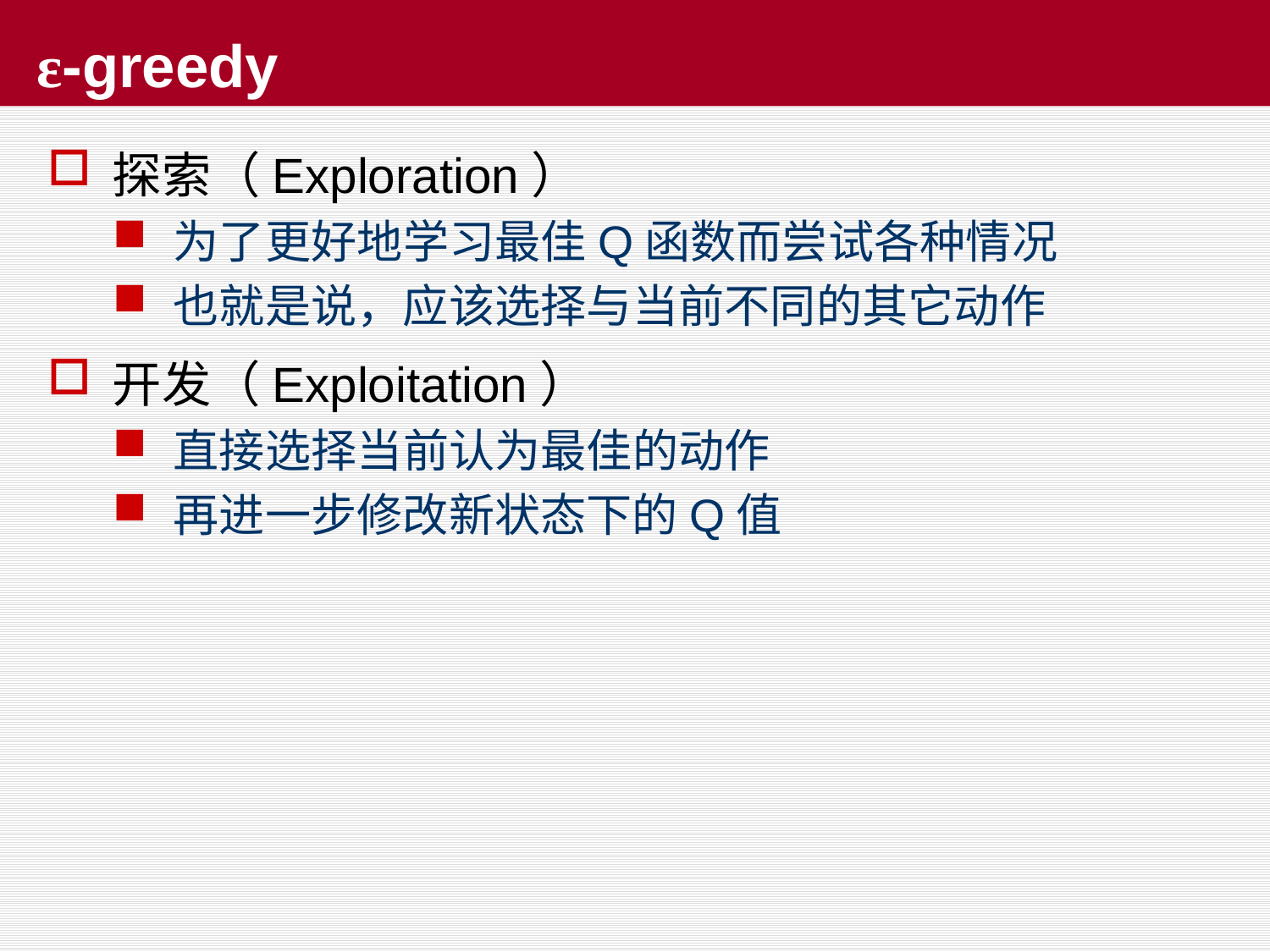

# ε-greedy
探索（Exploration）
为了更好地学习最佳Q函数而尝试各种情况
也就是说，应该选择与当前不同的其它动作
开发（Exploitation）
直接选择当前认为最佳的动作
再进一步修改新状态下的Q值